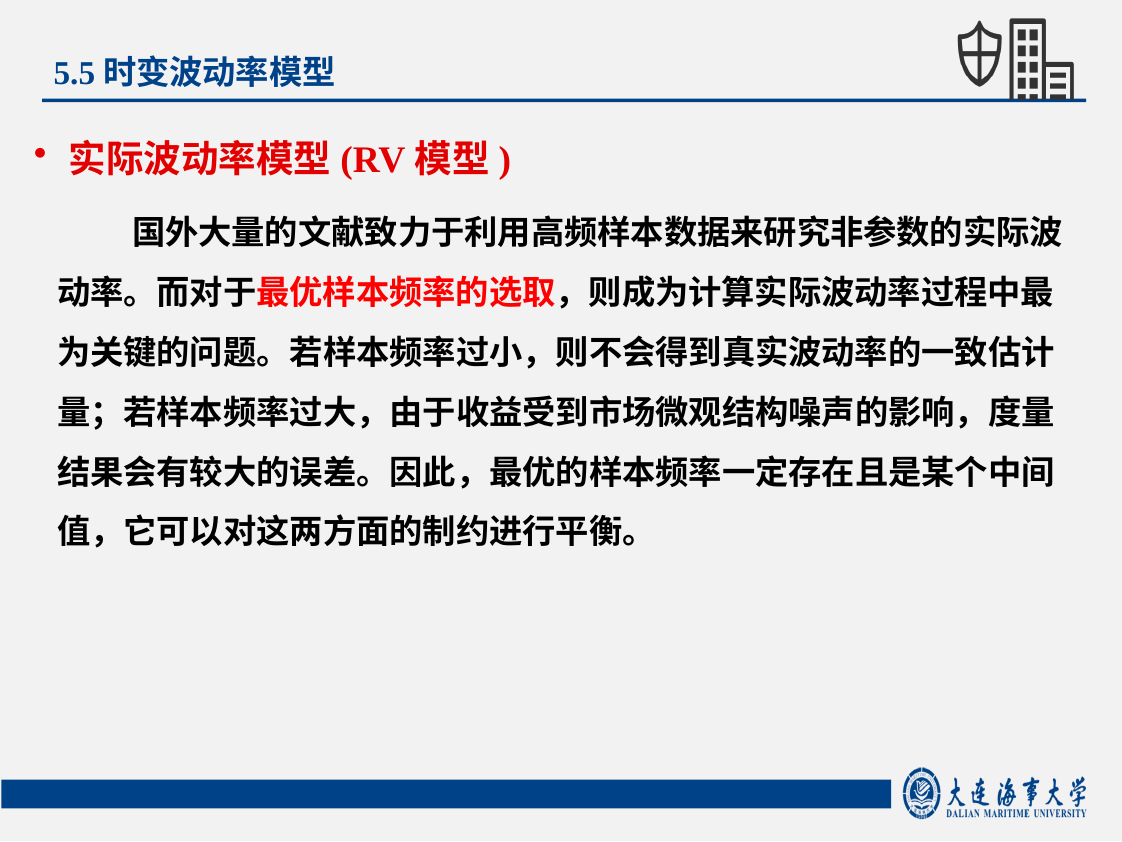

5.5时变波动率模型
实际波动率模型(RV模型)
国外大量的文献致力于利用高频样本数据来研究非参数的实际波动率。而对于最优样本频率的选取，则成为计算实际波动率过程中最为关键的问题。若样本频率过小，则不会得到真实波动率的一致估计量；若样本频率过大，由于收益受到市场微观结构噪声的影响，度量结果会有较大的误差。因此，最优的样本频率一定存在且是某个中间值，它可以对这两方面的制约进行平衡。